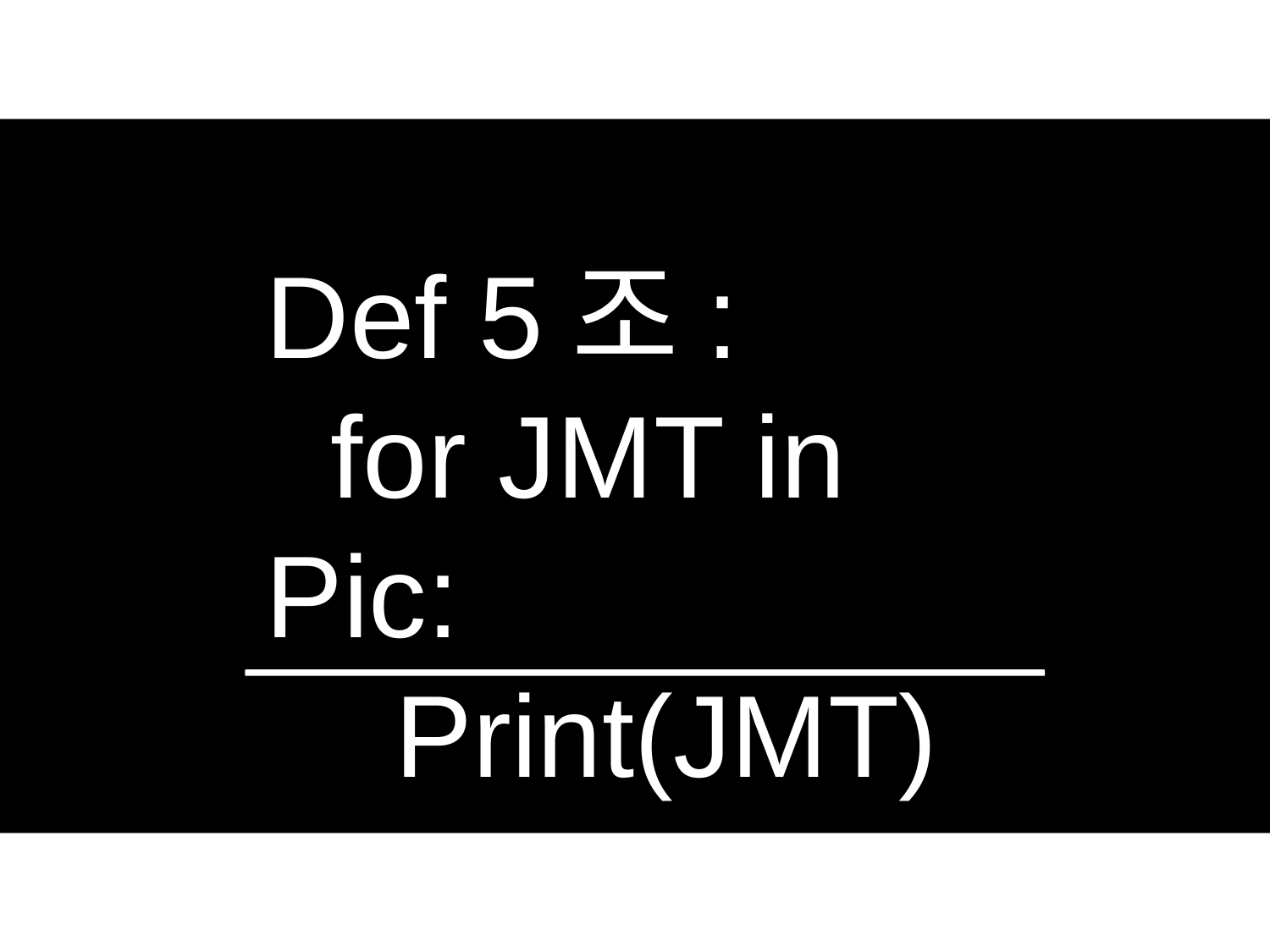

Def 5조:
  for JMT in Pic:
    Print(JMT)